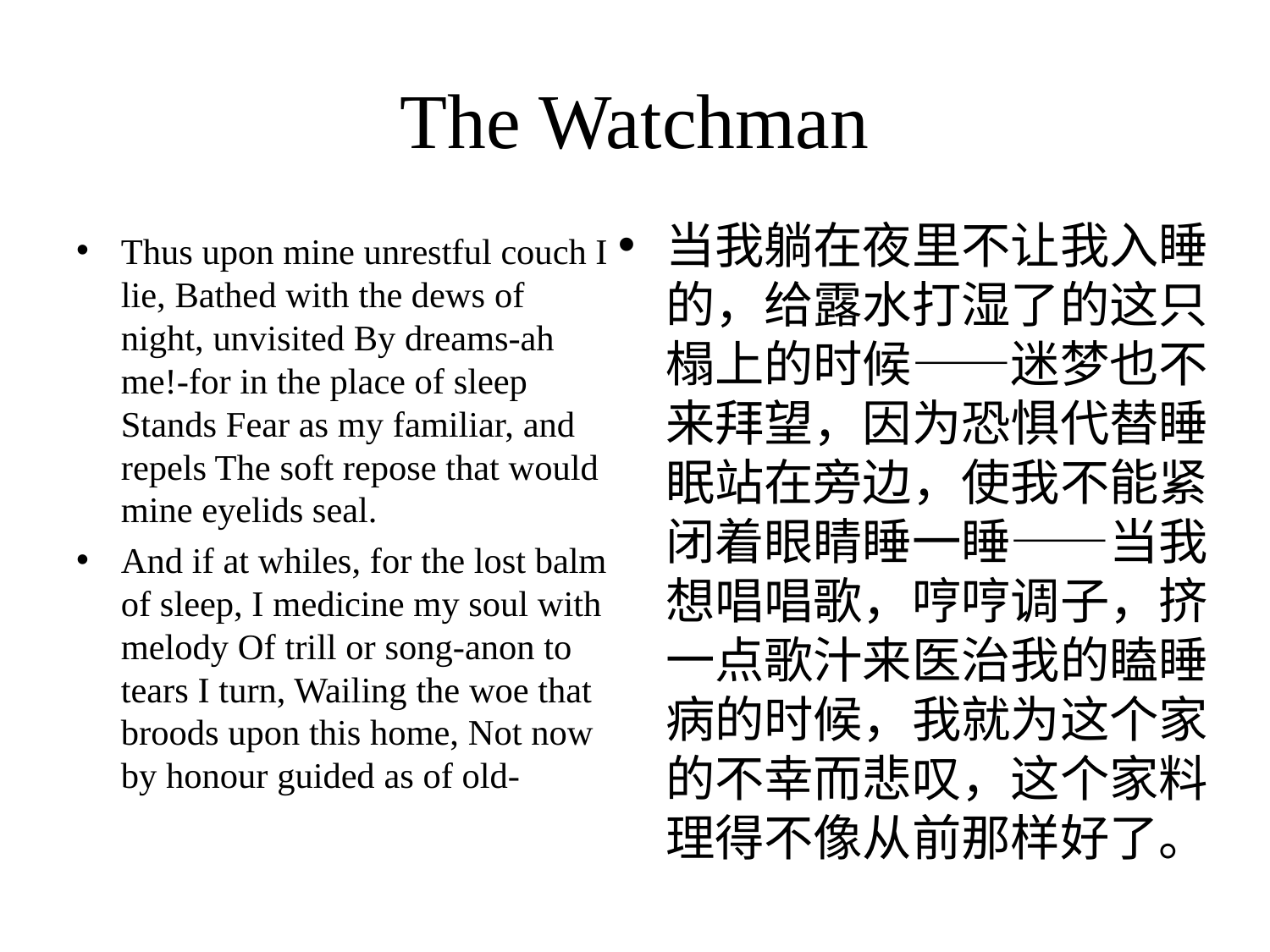

# The Watchman
当我躺在夜里不让我入睡的，给露水打湿了的这只榻上的时候——迷梦也不来拜望，因为恐惧代替睡眠站在旁边，使我不能紧闭着眼睛睡一睡——当我想唱唱歌，哼哼调子，挤一点歌汁来医治我的瞌睡病的时候，我就为这个家的不幸而悲叹，这个家料理得不像从前那样好了。
Thus upon mine unrestful couch I lie, Bathed with the dews of night, unvisited By dreams-ah me!-for in the place of sleep Stands Fear as my familiar, and repels The soft repose that would mine eyelids seal.
And if at whiles, for the lost balm of sleep, I medicine my soul with melody Of trill or song-anon to tears I turn, Wailing the woe that broods upon this home, Not now by honour guided as of old-